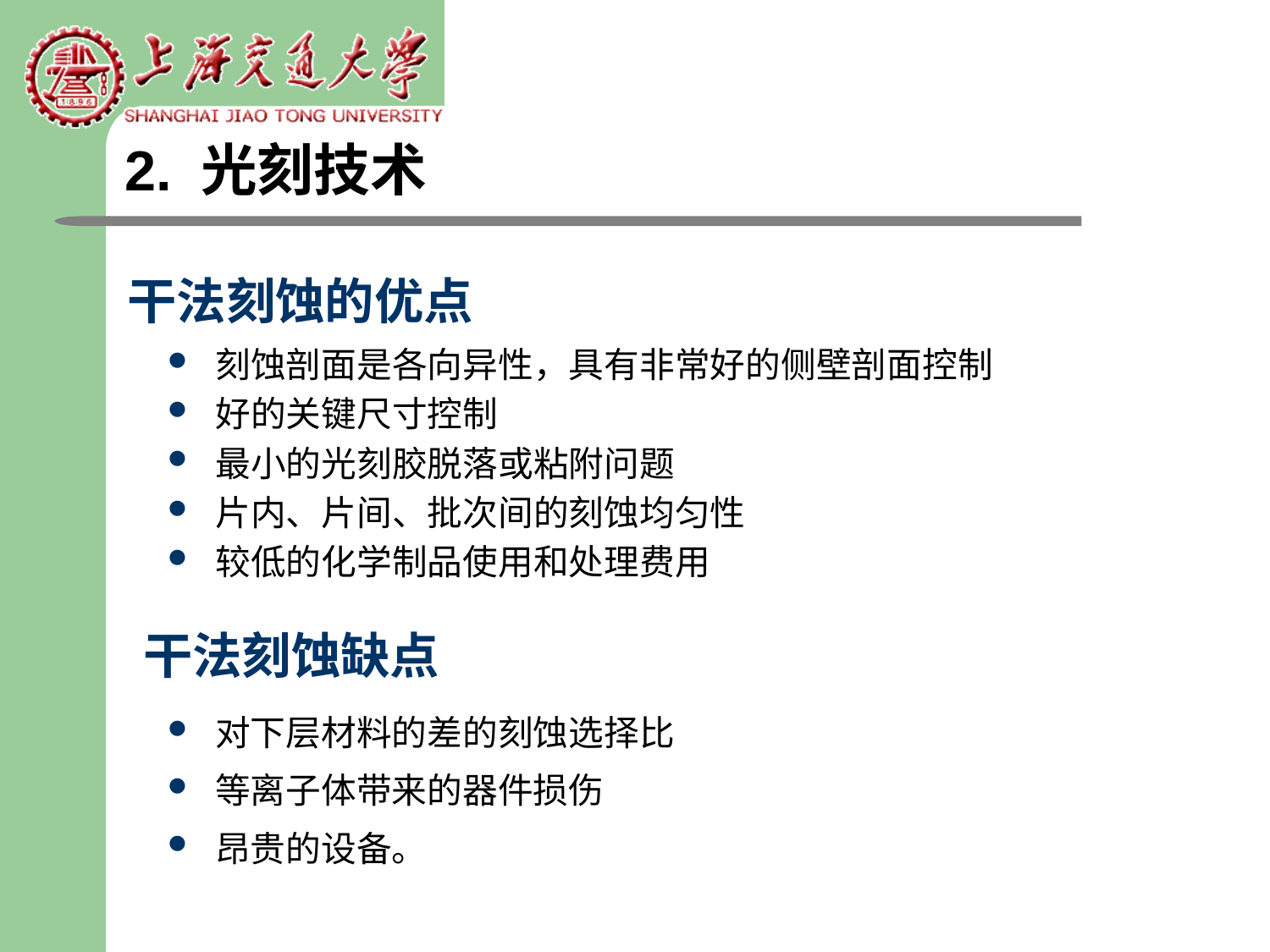

2. 光刻技术
# 干法刻蚀的优点
刻蚀剖面是各向异性，具有非常好的侧壁剖面控制
好的关键尺寸控制
最小的光刻胶脱落或粘附问题
片内、片间、批次间的刻蚀均匀性
较低的化学制品使用和处理费用

干法刻蚀缺点
对下层材料的差的刻蚀选择比
等离子体带来的器件损伤
昂贵的设备。